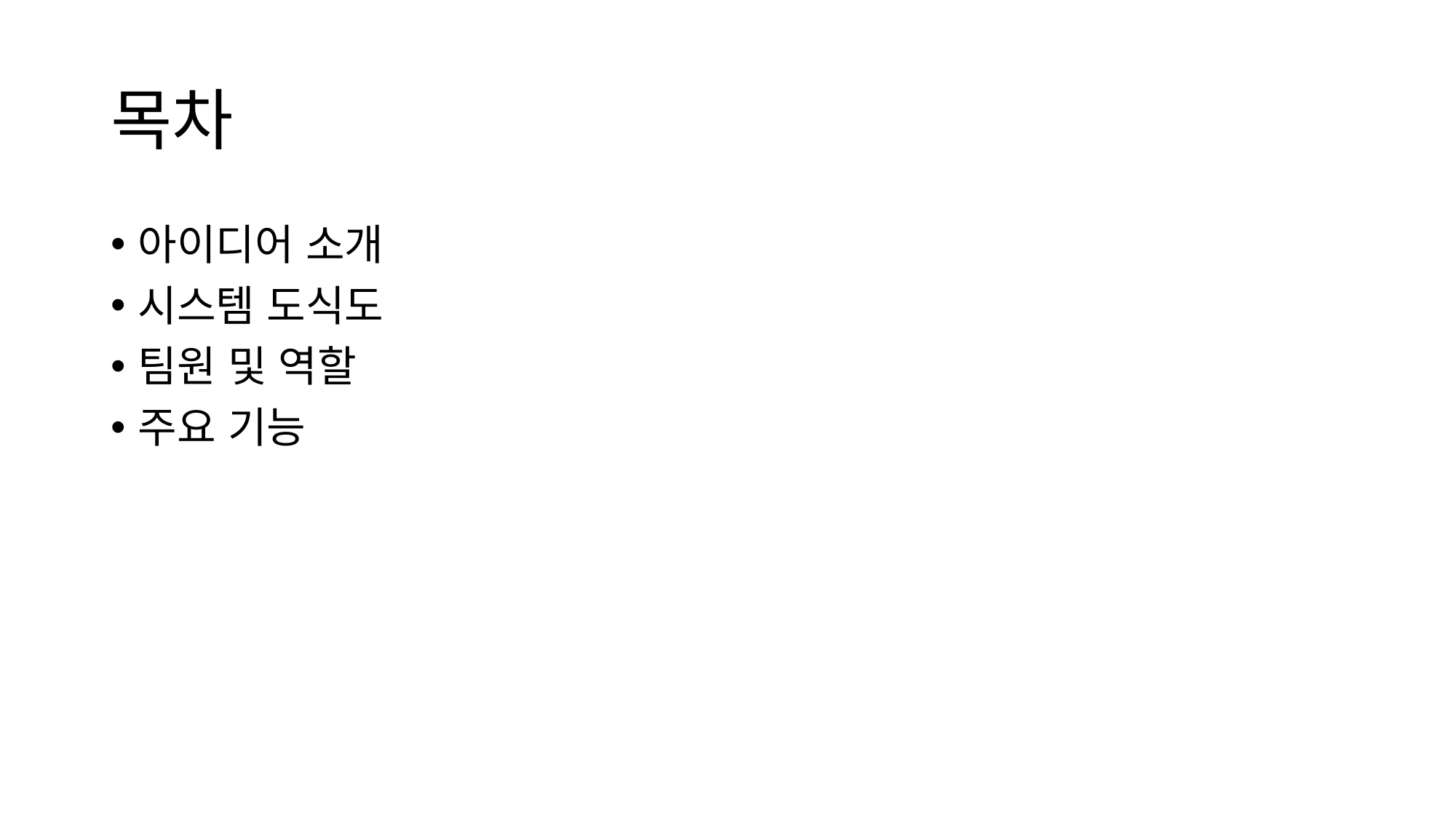

# 목차
아이디어 소개
시스템 도식도
팀원 및 역할
주요 기능